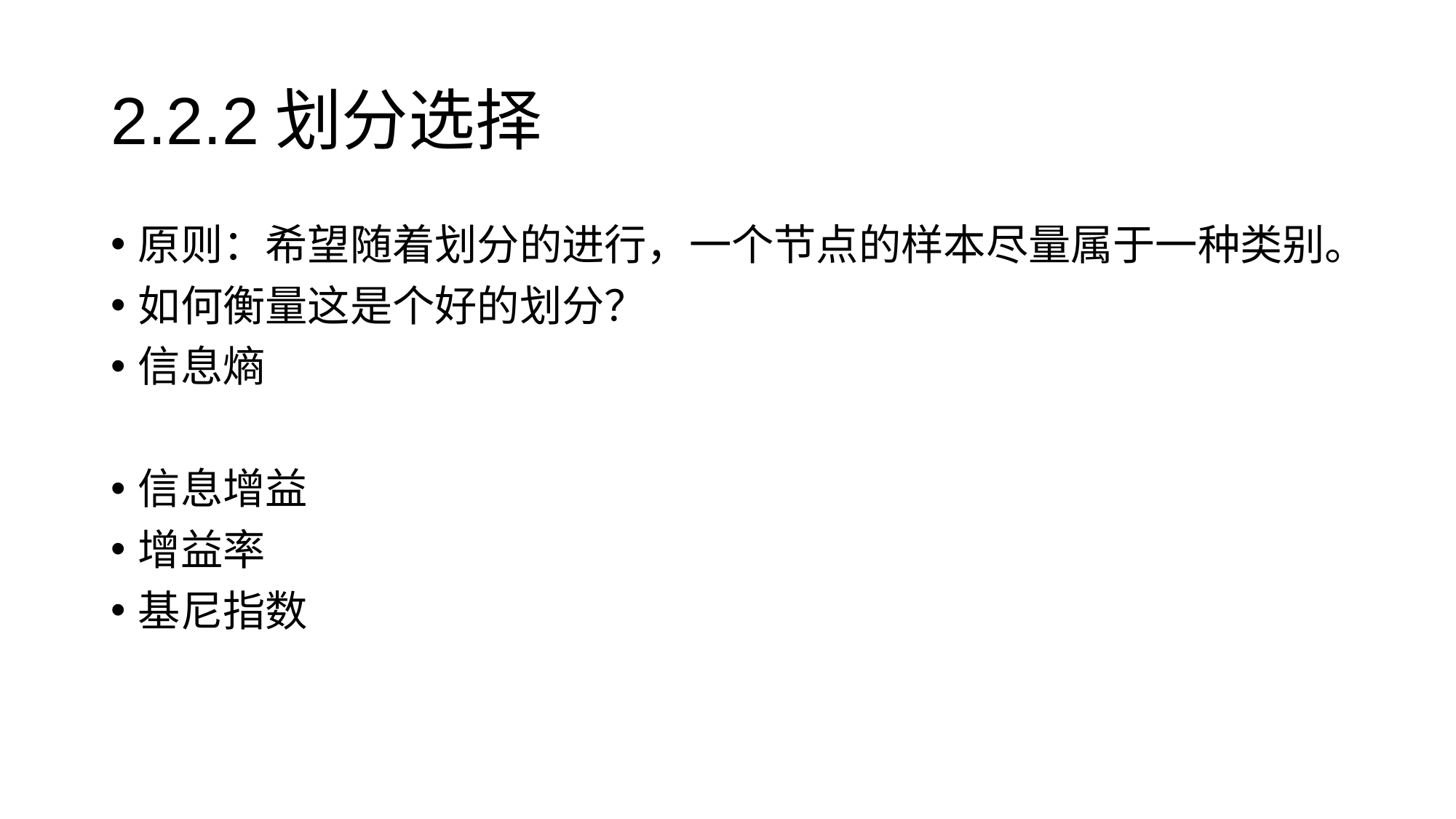

# 2.2.2划分选择
原则：希望随着划分的进行，一个节点的样本尽量属于一种类别。
如何衡量这是个好的划分？
信息熵

信息增益
增益率
基尼指数